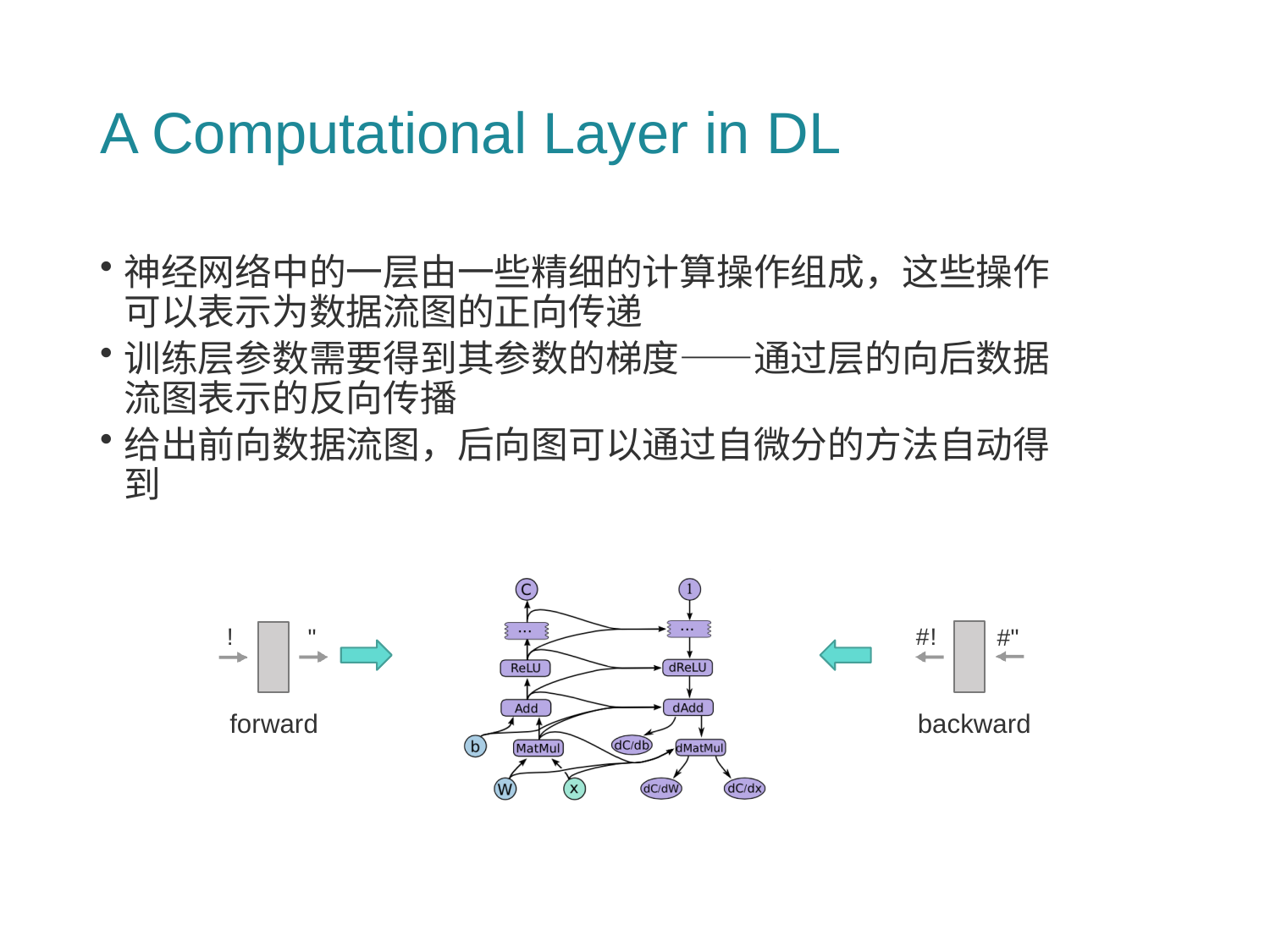

# A Computational Layer in DL
神经网络中的一层由一些精细的计算操作组成，这些操作可以表示为数据流图的正向传递
训练层参数需要得到其参数的梯度——通过层的向后数据流图表示的反向传播
给出前向数据流图，后向图可以通过自微分的方法自动得到

#!
!
#"
"

forward
backward